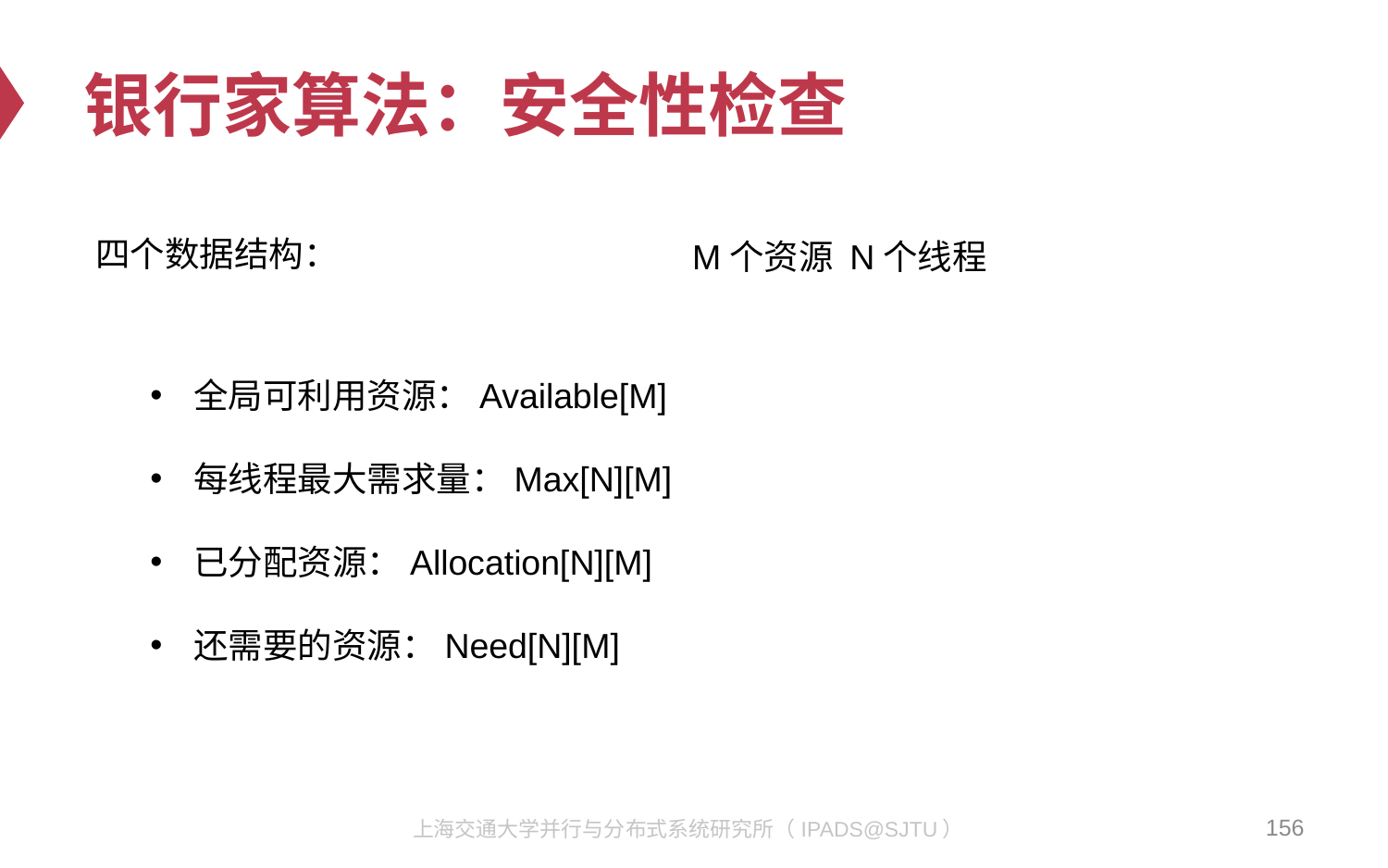

# 银行家算法：安全性检查
四个数据结构：
M个资源 N个线程
全局可利用资源：Available[M]
每线程最大需求量：Max[N][M]
已分配资源：Allocation[N][M]
还需要的资源：Need[N][M]
156
上海交通大学并行与分布式系统研究所（IPADS@SJTU）